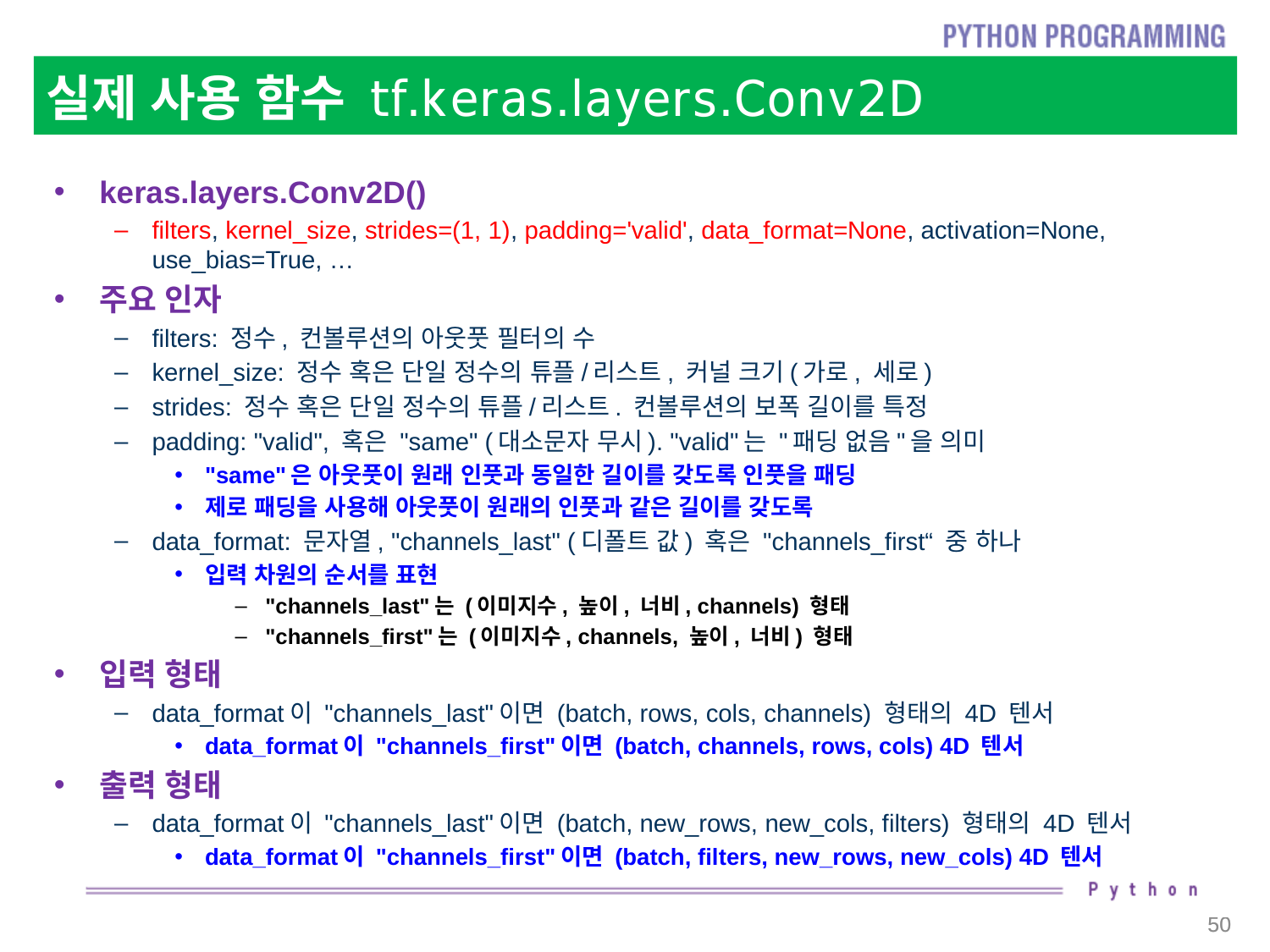

# 실제 사용 함수 tf.keras.layers.Conv2D
keras.layers.Conv2D()
filters, kernel_size, strides=(1, 1), padding='valid', data_format=None, activation=None, use_bias=True, …
주요 인자
filters: 정수, 컨볼루션의 아웃풋 필터의 수
kernel_size: 정수 혹은 단일 정수의 튜플/리스트, 커널 크기(가로, 세로)
strides: 정수 혹은 단일 정수의 튜플/리스트. 컨볼루션의 보폭 길이를 특정
padding: "valid", 혹은 "same" (대소문자 무시). "valid"는 "패딩 없음"을 의미
"same"은 아웃풋이 원래 인풋과 동일한 길이를 갖도록 인풋을 패딩
제로 패딩을 사용해 아웃풋이 원래의 인풋과 같은 길이를 갖도록
data_format: 문자열, "channels_last" (디폴트 값) 혹은 "channels_first“ 중 하나
입력 차원의 순서를 표현
"channels_last"는 (이미지수, 높이, 너비, channels) 형태
"channels_first"는 (이미지수, channels, 높이, 너비) 형태
입력 형태
data_format이 "channels_last"이면 (batch, rows, cols, channels) 형태의 4D 텐서
data_format이 "channels_first"이면 (batch, channels, rows, cols) 4D 텐서
출력 형태
data_format이 "channels_last"이면 (batch, new_rows, new_cols, filters) 형태의 4D 텐서
data_format이 "channels_first"이면 (batch, filters, new_rows, new_cols) 4D 텐서
50